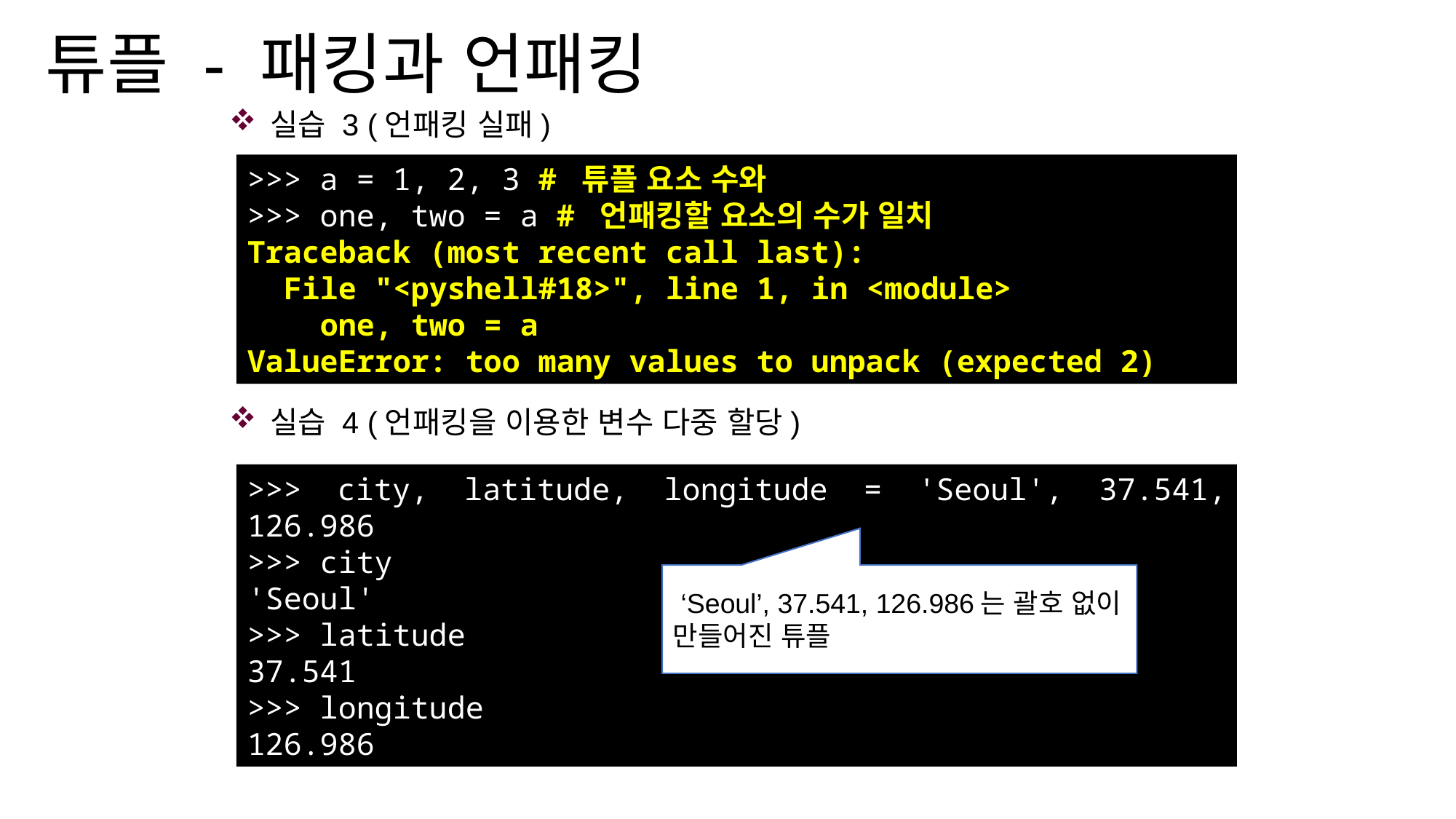

# 튜플 - 패킹과 언패킹
실습 3 (언패킹 실패)

실습 4 (언패킹을 이용한 변수 다중 할당)
>>> a = 1, 2, 3 # 튜플 요소 수와
>>> one, two = a # 언패킹할 요소의 수가 일치
Traceback (most recent call last):
  File "<pyshell#18>", line 1, in <module>
    one, two = a
ValueError: too many values to unpack (expected 2)
>>> city, latitude, longitude = 'Seoul', 37.541, 126.986
>>> city
'Seoul'
>>> latitude
37.541
>>> longitude
126.986
 ‘Seoul’, 37.541, 126.986는 괄호 없이 만들어진 튜플